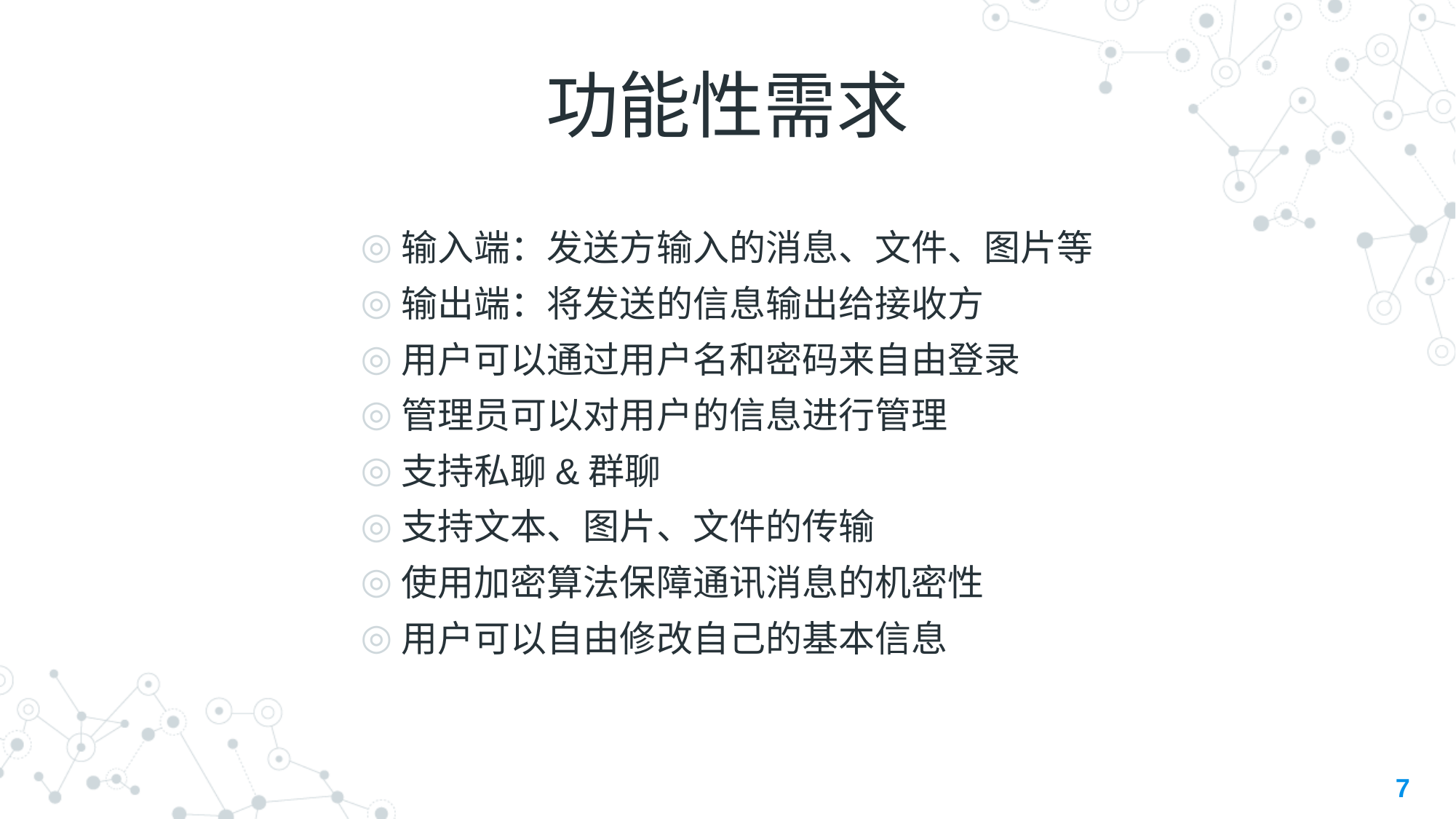

# 功能性需求
输入端：发送方输入的消息、文件、图片等
输出端：将发送的信息输出给接收方
用户可以通过用户名和密码来自由登录
管理员可以对用户的信息进行管理
支持私聊&群聊
支持文本、图片、文件的传输
使用加密算法保障通讯消息的机密性
用户可以自由修改自己的基本信息
7